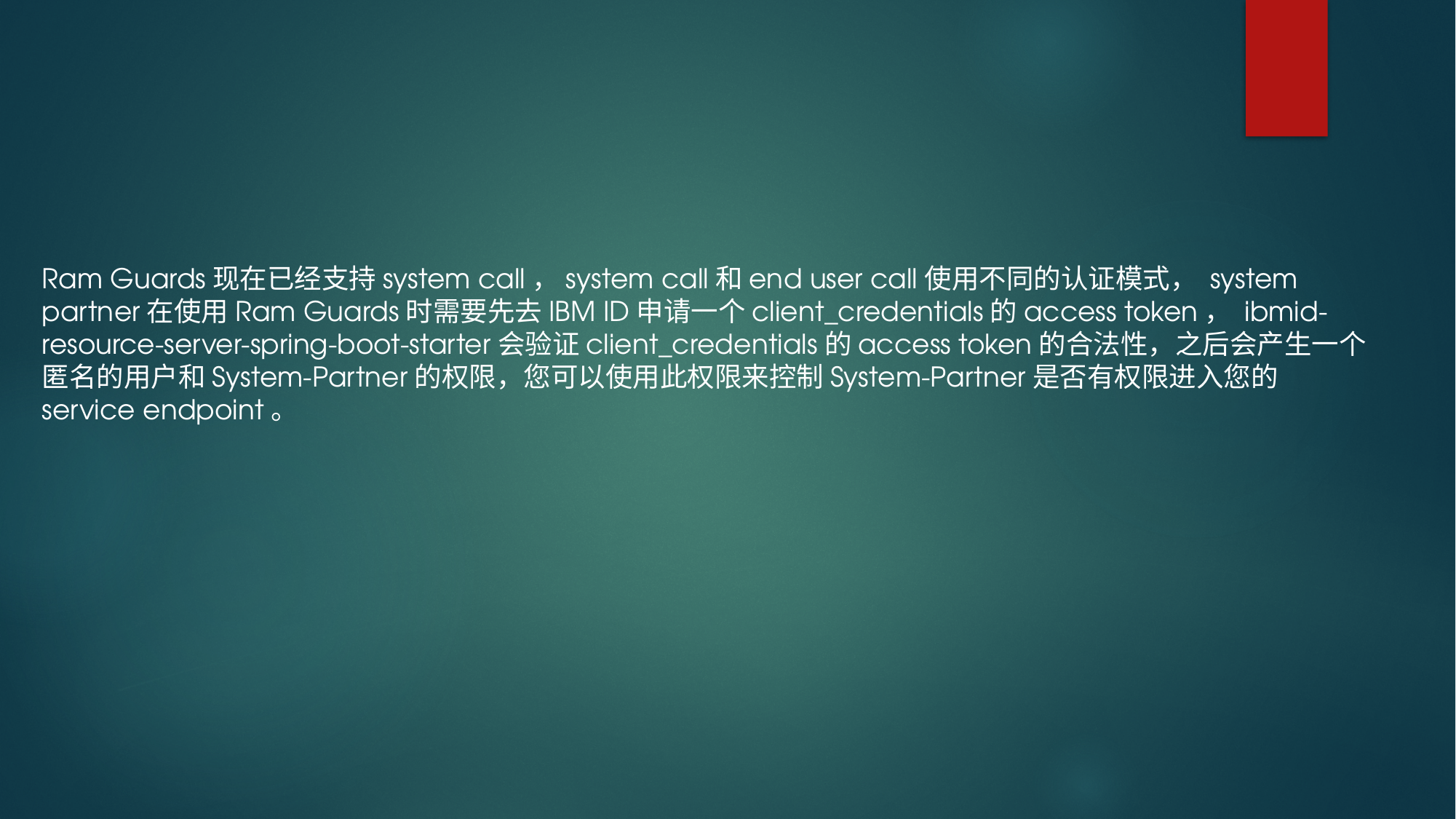

Ram Guards现在已经支持system call，system call和end user call使用不同的认证模式， system partner在使用Ram Guards时需要先去IBM ID申请一个client_credentials的access token， ibmid-resource-server-spring-boot-starter会验证client_credentials的access token的合法性，之后会产生一个匿名的用户和System-Partner的权限，您可以使用此权限来控制System-Partner是否有权限进入您的service endpoint。